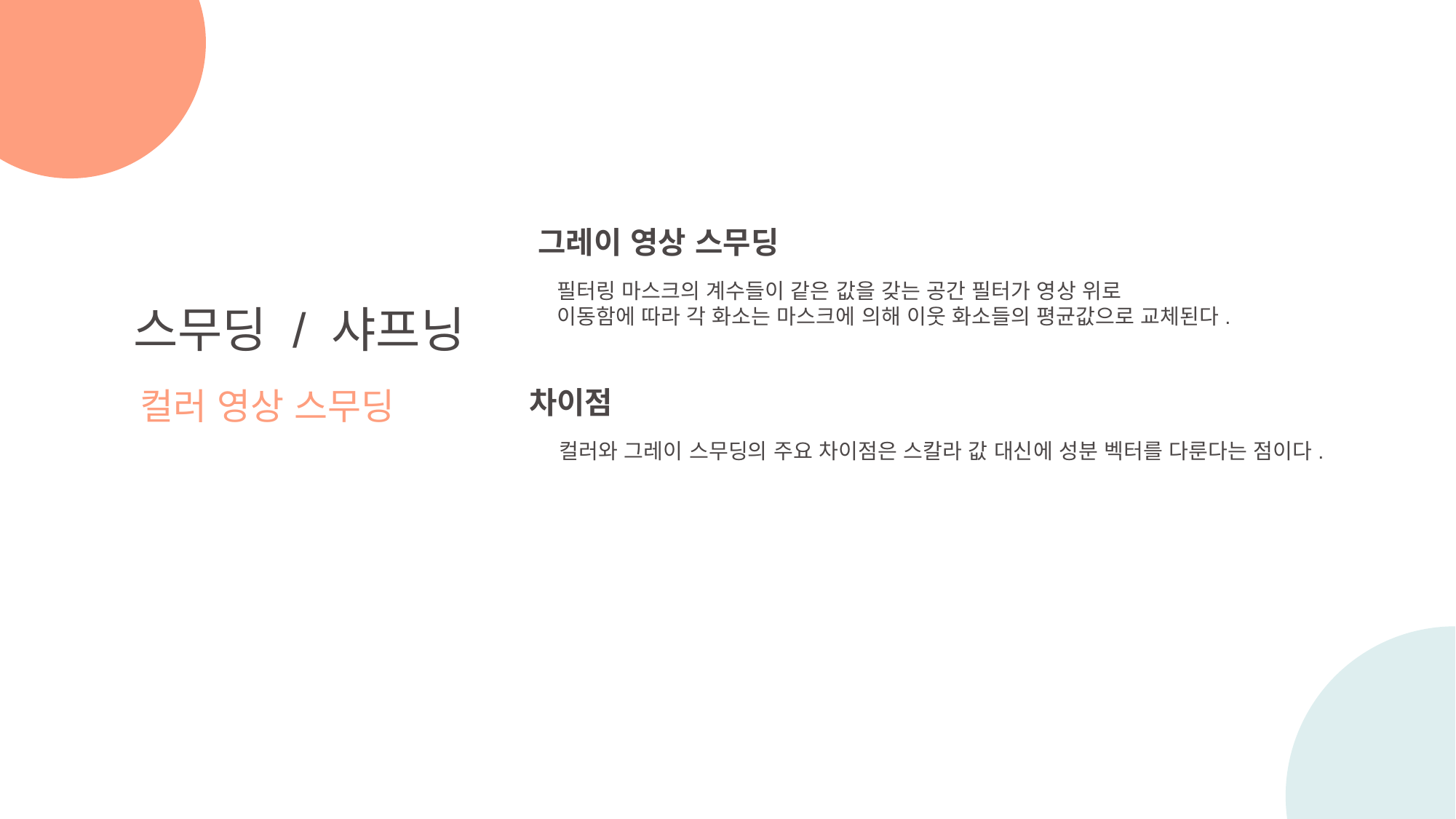

그레이 영상 스무딩
필터링 마스크의 계수들이 같은 값을 갖는 공간 필터가 영상 위로
이동함에 따라 각 화소는 마스크에 의해 이웃 화소들의 평균값으로 교체된다.
스무딩 / 샤프닝
컬러 영상 스무딩
차이점
컬러와 그레이 스무딩의 주요 차이점은 스칼라 값 대신에 성분 벡터를 다룬다는 점이다.